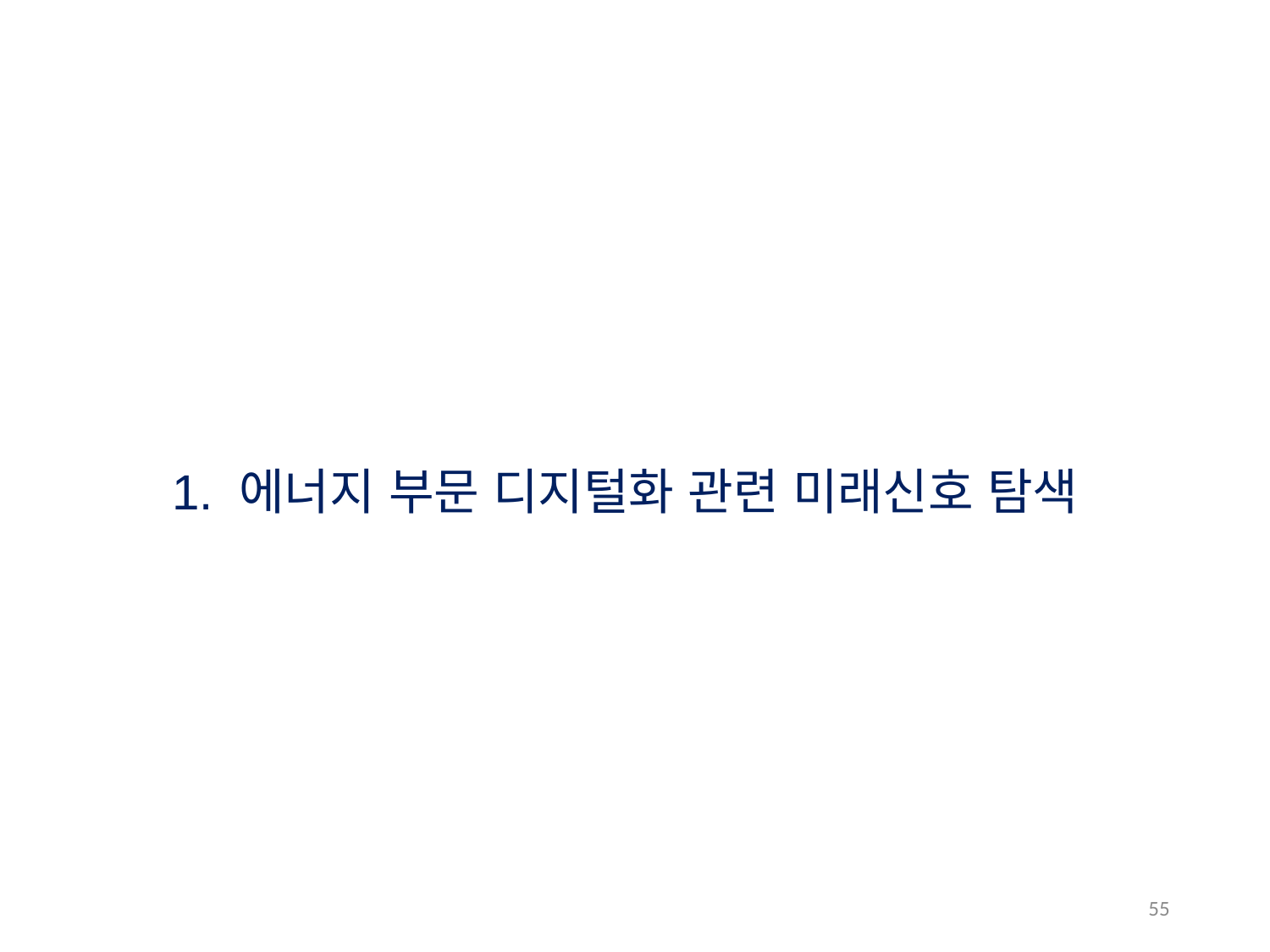

1. 에너지 부문 디지털화 관련 미래신호 탐색
55